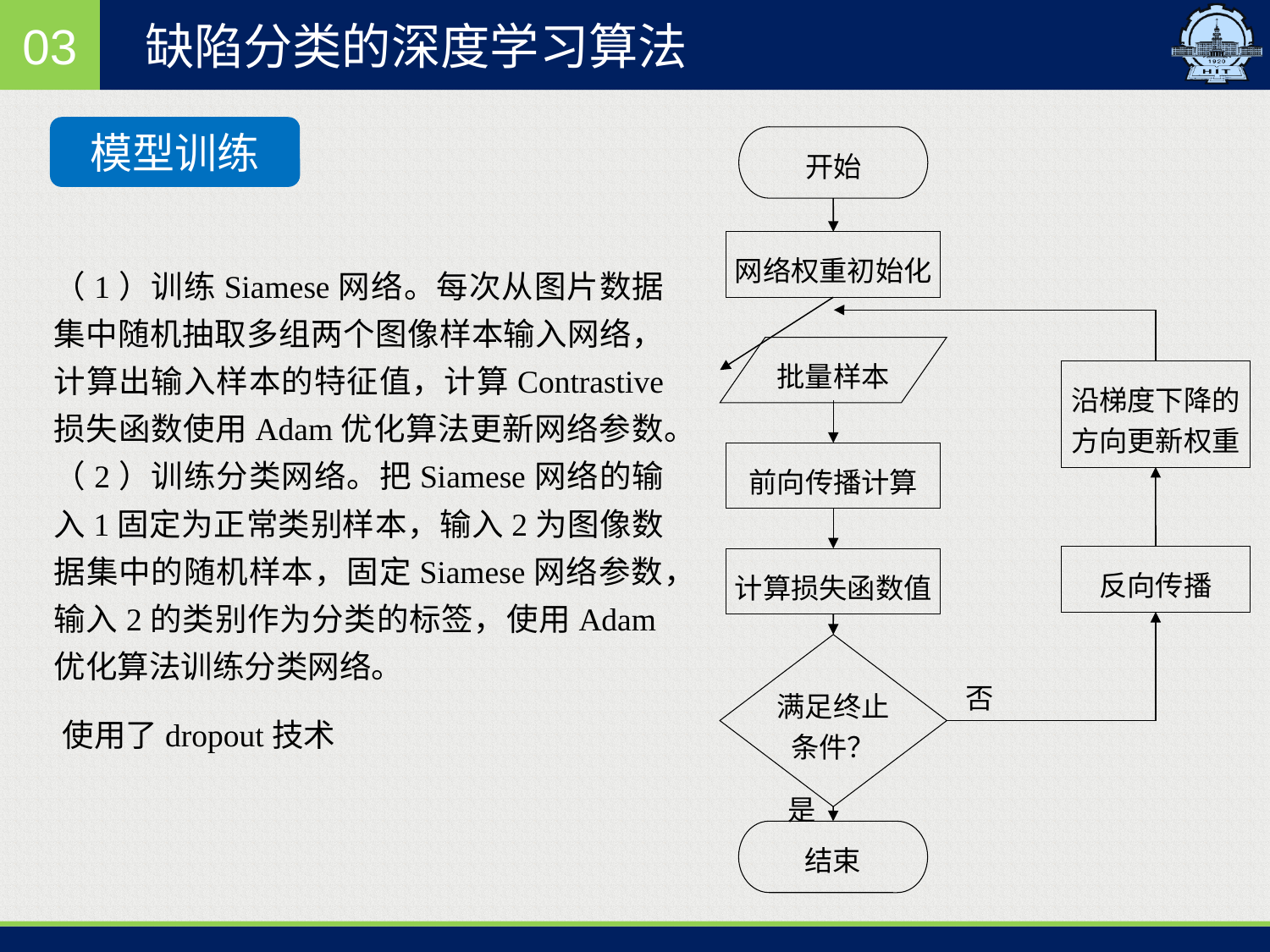

03
缺陷分类的深度学习算法
模型训练

开始
网络权重初始化
批量样本
沿梯度下降的方向更新权重
前向传播计算
反向传播
计算损失函数值
满足终止条件？
否
是
结束
（1）训练Siamese网络。每次从图片数据集中随机抽取多组两个图像样本输入网络，计算出输入样本的特征值，计算Contrastive 损失函数使用Adam优化算法更新网络参数。
（2）训练分类网络。把Siamese网络的输入1固定为正常类别样本，输入2为图像数据集中的随机样本，固定Siamese网络参数，输入2的类别作为分类的标签，使用Adam优化算法训练分类网络。
使用了dropout技术